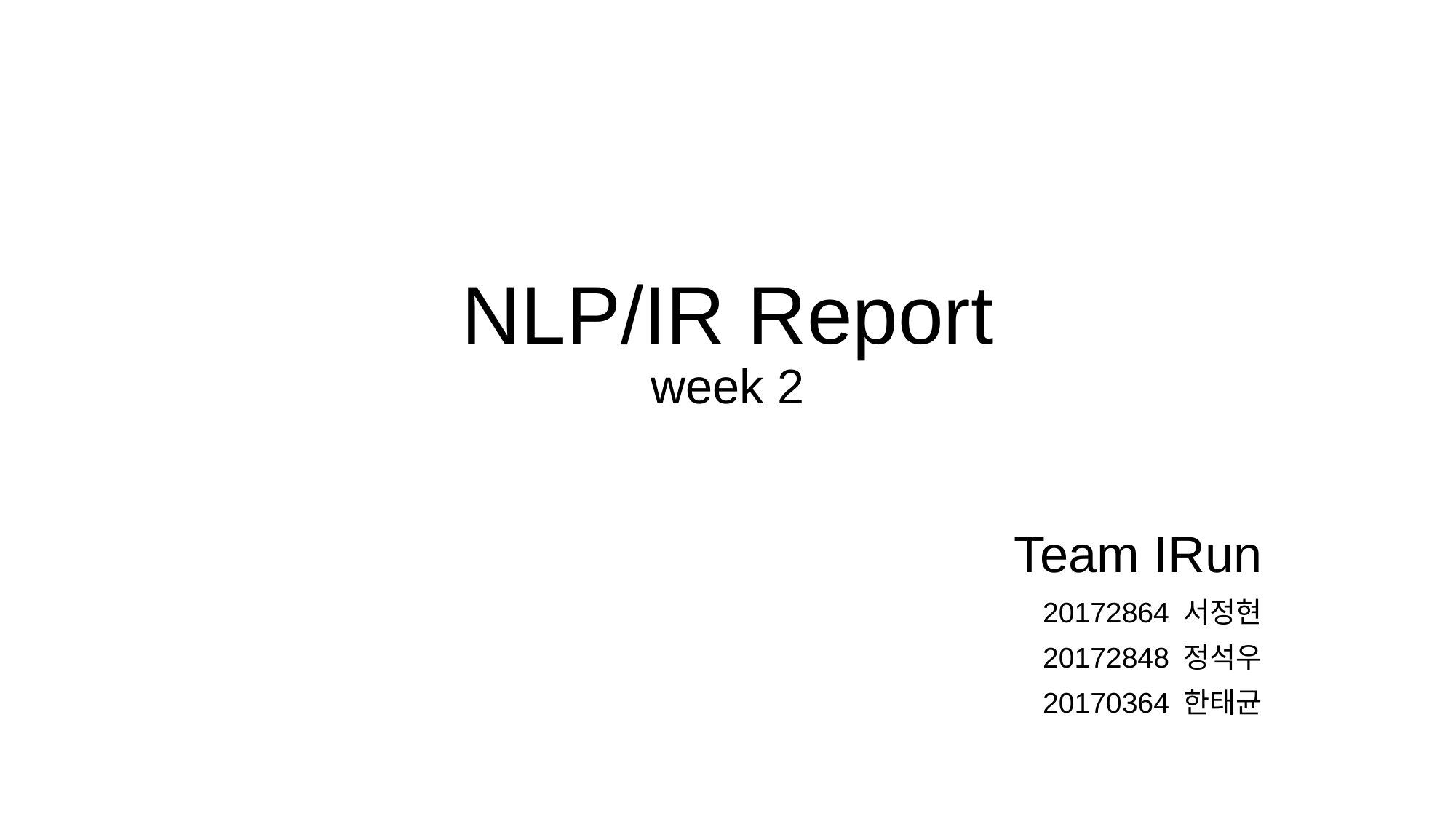

# NLP/IR Report week 2

Team IRun
20172864 서정현
  20172848 정석우
20170364 한태균